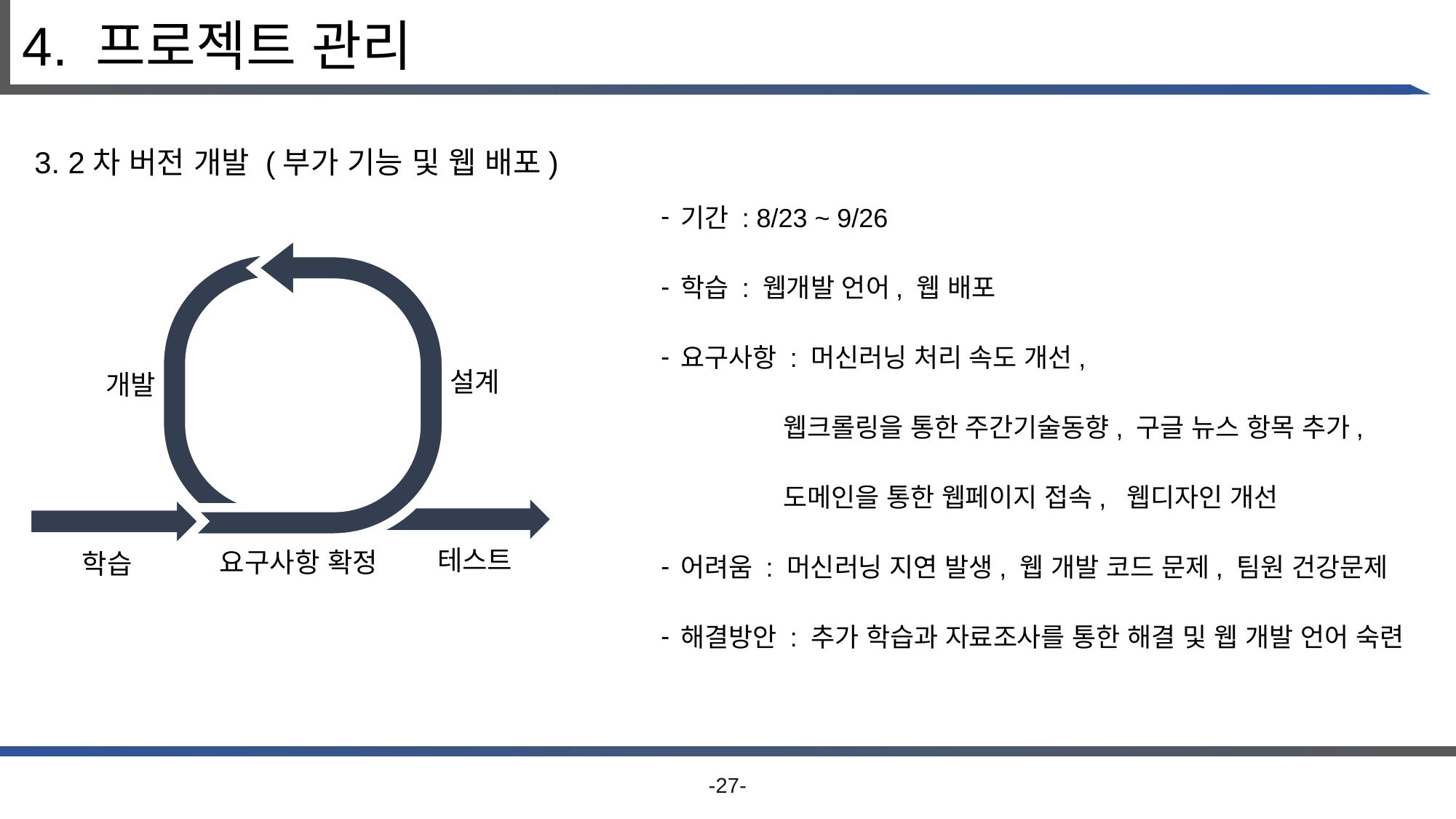

# 4. 프로젝트 관리
3. 2차 버전 개발 (부가 기능 및 웹 배포)
기간 : 8/23 ~ 9/26
학습 : 웹개발 언어, 웹 배포
요구사항 : 머신러닝 처리 속도 개선,
웹크롤링을 통한 주간기술동향, 구글 뉴스 항목 추가,
도메인을 통한 웹페이지 접속,  웹디자인 개선
어려움 : 머신러닝 지연 발생, 웹 개발 코드 문제, 팀원 건강문제
해결방안 : 추가 학습과 자료조사를 통한 해결 및 웹 개발 언어 숙련

설계
개발
테스트
요구사항 확정
학습
-27-